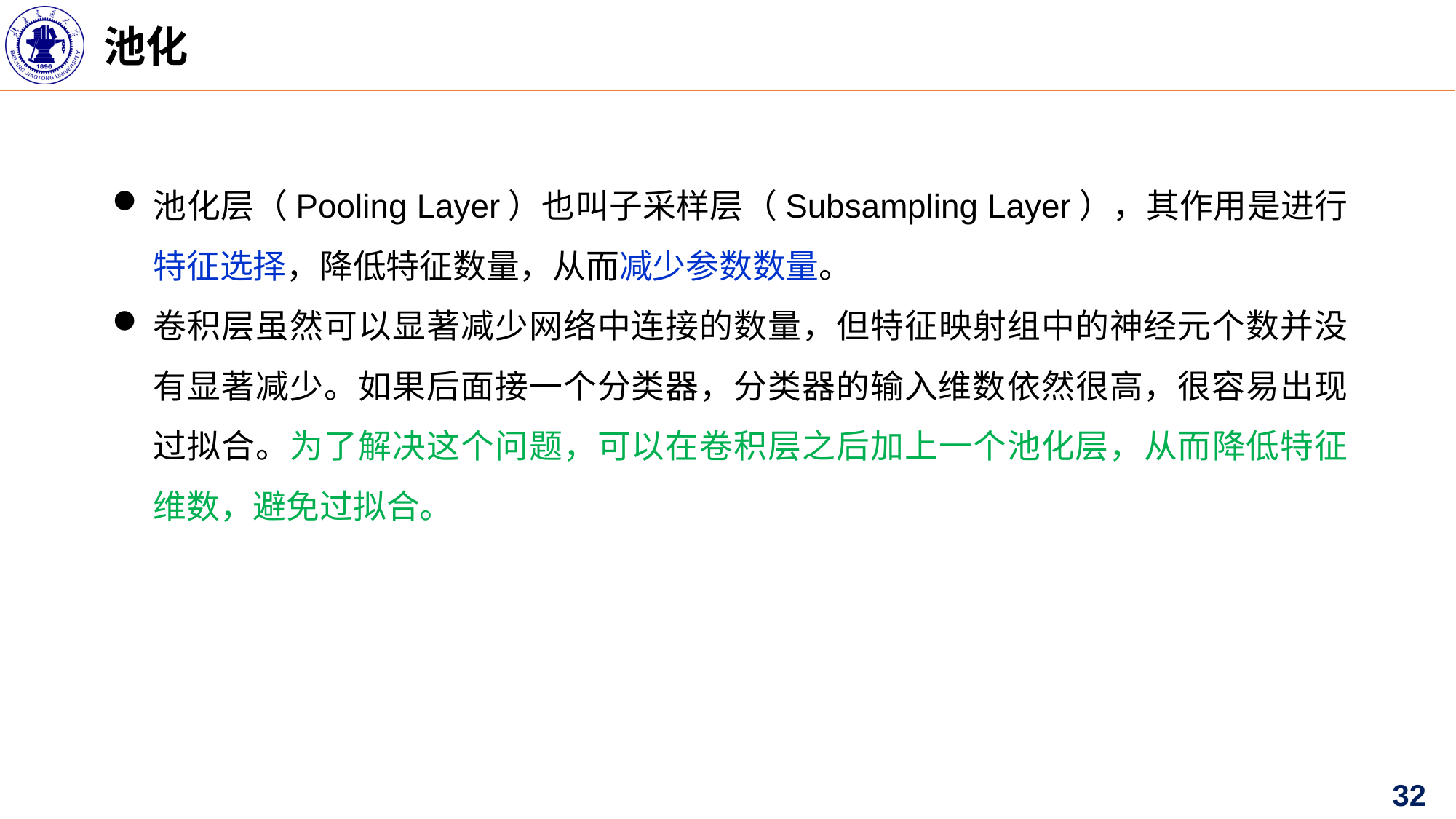

池化
池化层（Pooling Layer）也叫子采样层（Subsampling Layer），其作用是进行特征选择，降低特征数量，从而减少参数数量。
卷积层虽然可以显著减少网络中连接的数量，但特征映射组中的神经元个数并没有显著减少。如果后面接一个分类器，分类器的输入维数依然很高，很容易出现过拟合。为了解决这个问题，可以在卷积层之后加上一个池化层，从而降低特征维数，避免过拟合。